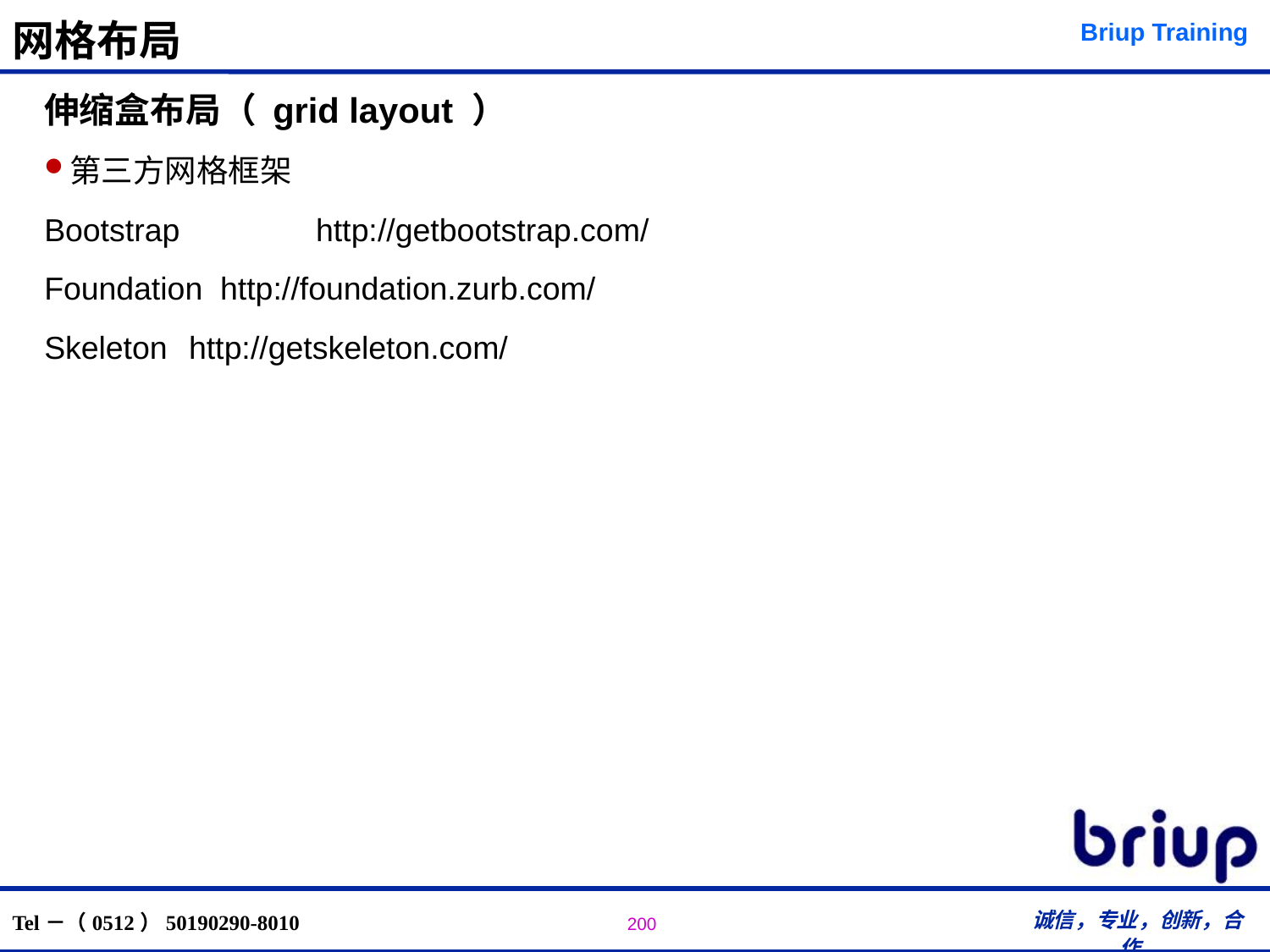

# 网格布局
伸缩盒布局（ grid layout ）
第三方网格框架
Bootstrap	  http://getbootstrap.com/
Foundation  http://foundation.zurb.com/
Skeleton	  http://getskeleton.com/